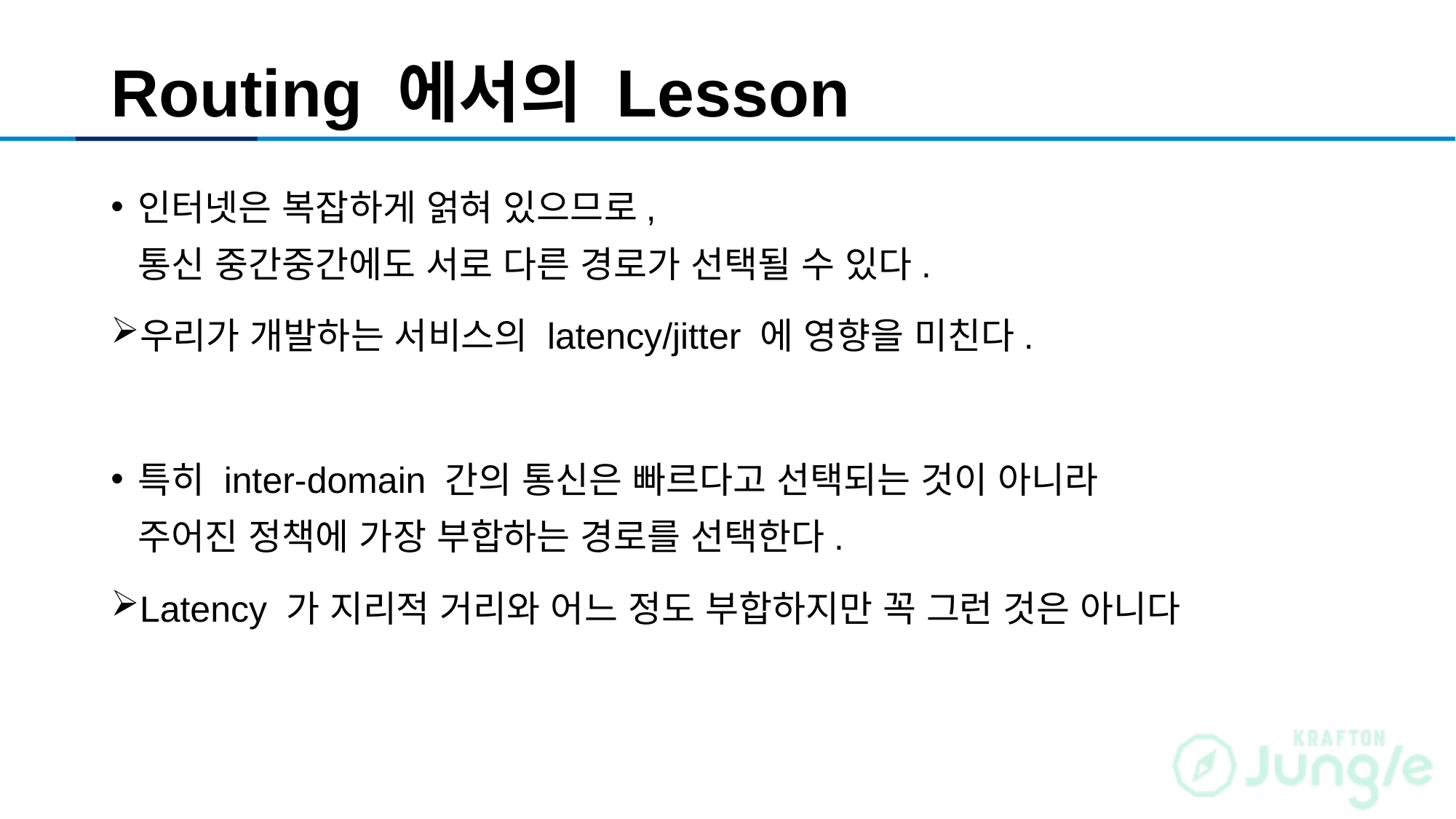

# Routing 에서의 Lesson
인터넷은 복잡하게 얽혀 있으므로,
통신 중간중간에도 서로 다른 경로가 선택될 수 있다.
우리가 개발하는 서비스의 latency/jitter 에 영향을 미친다.

특히 inter-domain 간의 통신은 빠르다고 선택되는 것이 아니라
주어진 정책에 가장 부합하는 경로를 선택한다.
Latency 가 지리적 거리와 어느 정도 부합하지만 꼭 그런 것은 아니다